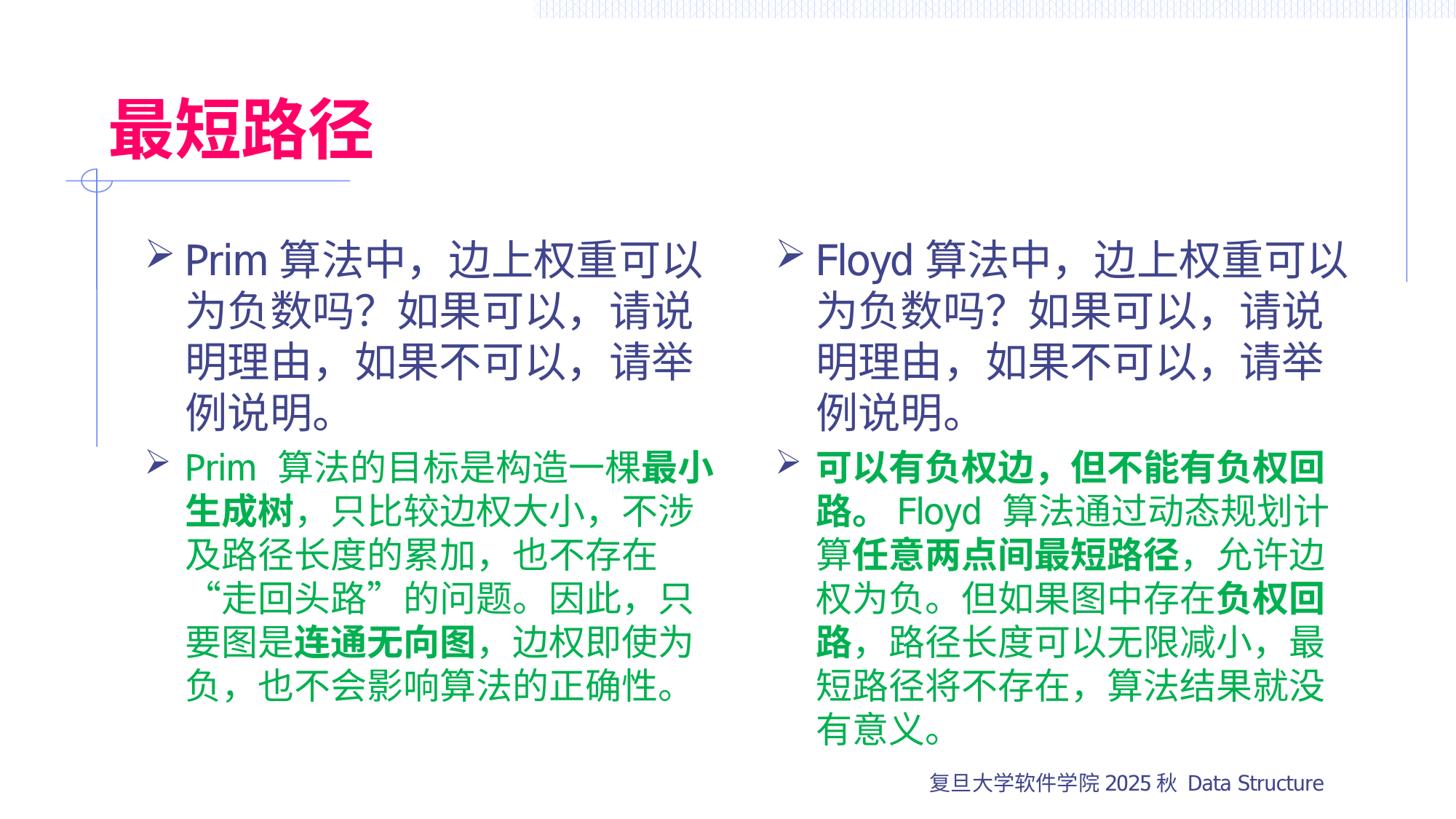

# 最短路径
Prim算法中，边上权重可以为负数吗？如果可以，请说明理由，如果不可以，请举例说明。
Prim 算法的目标是构造一棵最小生成树，只比较边权大小，不涉及路径长度的累加，也不存在“走回头路”的问题。因此，只要图是连通无向图，边权即使为负，也不会影响算法的正确性。

Floyd算法中，边上权重可以为负数吗？如果可以，请说明理由，如果不可以，请举例说明。
可以有负权边，但不能有负权回路。Floyd 算法通过动态规划计算任意两点间最短路径，允许边权为负。但如果图中存在负权回路，路径长度可以无限减小，最短路径将不存在，算法结果就没有意义。